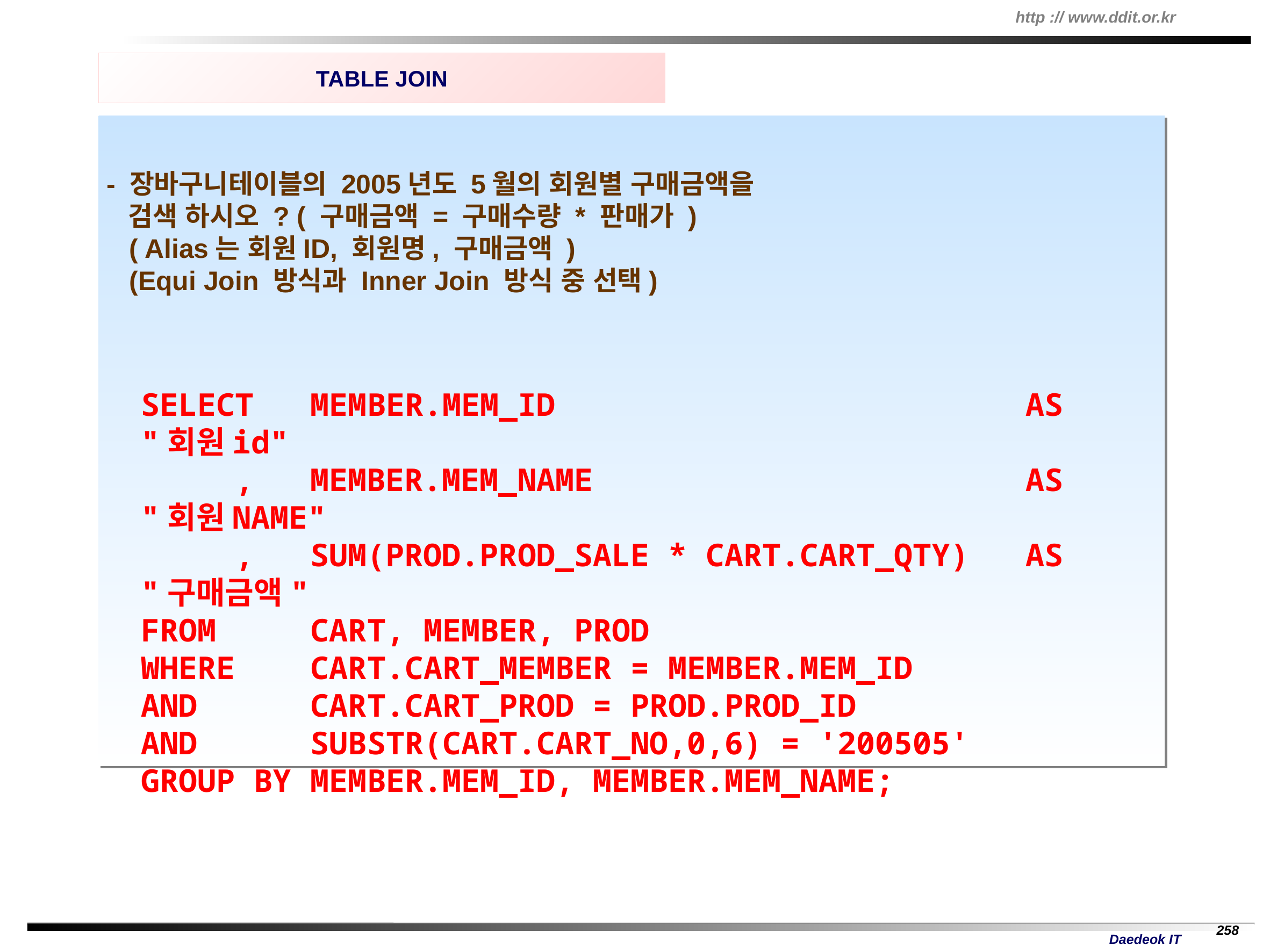

TABLE JOIN
- 장바구니테이블의 2005년도 5월의 회원별 구매금액을
  검색 하시오 ? ( 구매금액 = 구매수량 * 판매가 )
   ( Alias는 회원ID, 회원명, 구매금액 )
   (Equi Join 방식과 Inner Join 방식 중 선택)

SELECT   MEMBER.MEM_ID                         AS "회원id"
     ,   MEMBER.MEM_NAME                       AS "회원NAME"
     ,   SUM(PROD.PROD_SALE * CART.CART_QTY)   AS "구매금액"
FROM     CART, MEMBER, PROD
WHERE    CART.CART_MEMBER = MEMBER.MEM_ID
AND      CART.CART_PROD = PROD.PROD_ID
AND      SUBSTR(CART.CART_NO,0,6) = '200505'
GROUP BY MEMBER.MEM_ID, MEMBER.MEM_NAME;